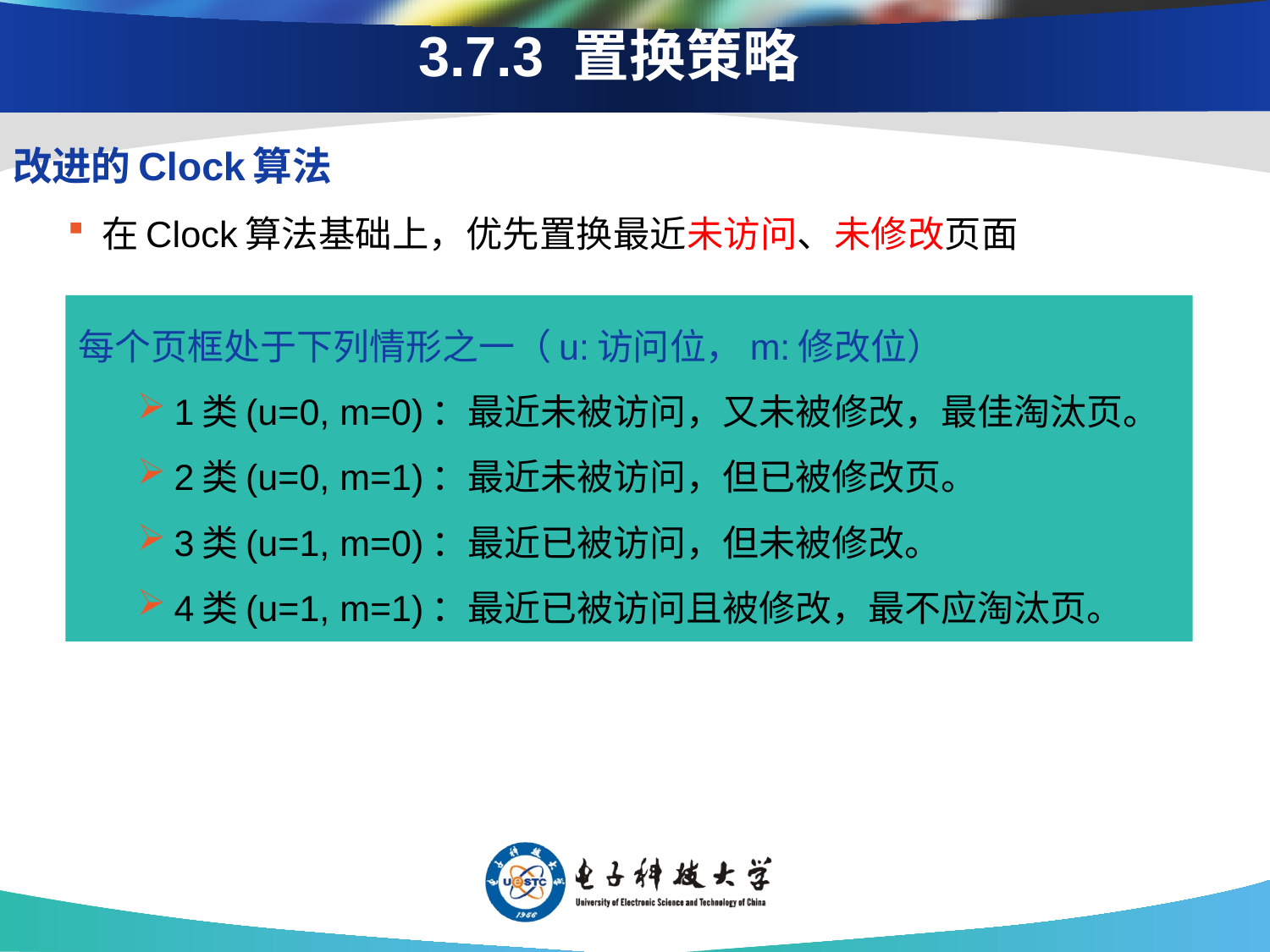

3.7.3 置换策略
改进的Clock算法
在Clock算法基础上，优先置换最近未访问、未修改页面

每个页框处于下列情形之一（u:访问位，m:修改位）
1类(u=0, m=0)：最近未被访问，又未被修改，最佳淘汰页。
2类(u=0, m=1)：最近未被访问，但已被修改页。
3类(u=1, m=0)：最近已被访问，但未被修改。
4类(u=1, m=1)：最近已被访问且被修改，最不应淘汰页。